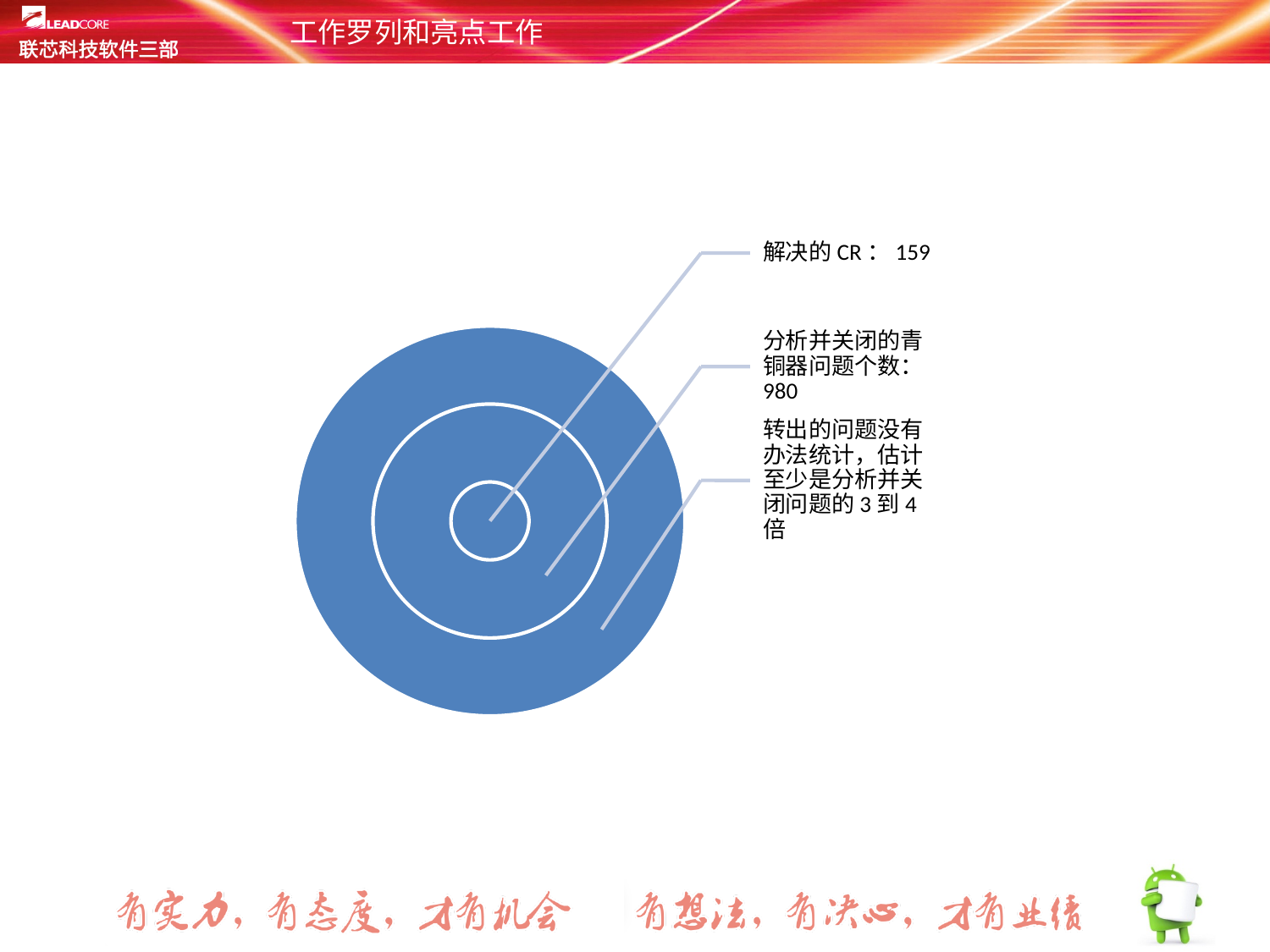

# 工作罗列和亮点工作
解决的CR：159
分析并关闭的青铜器问题个数：980
转出的问题没有办法统计，估计至少是分析并关闭问题的3到4倍